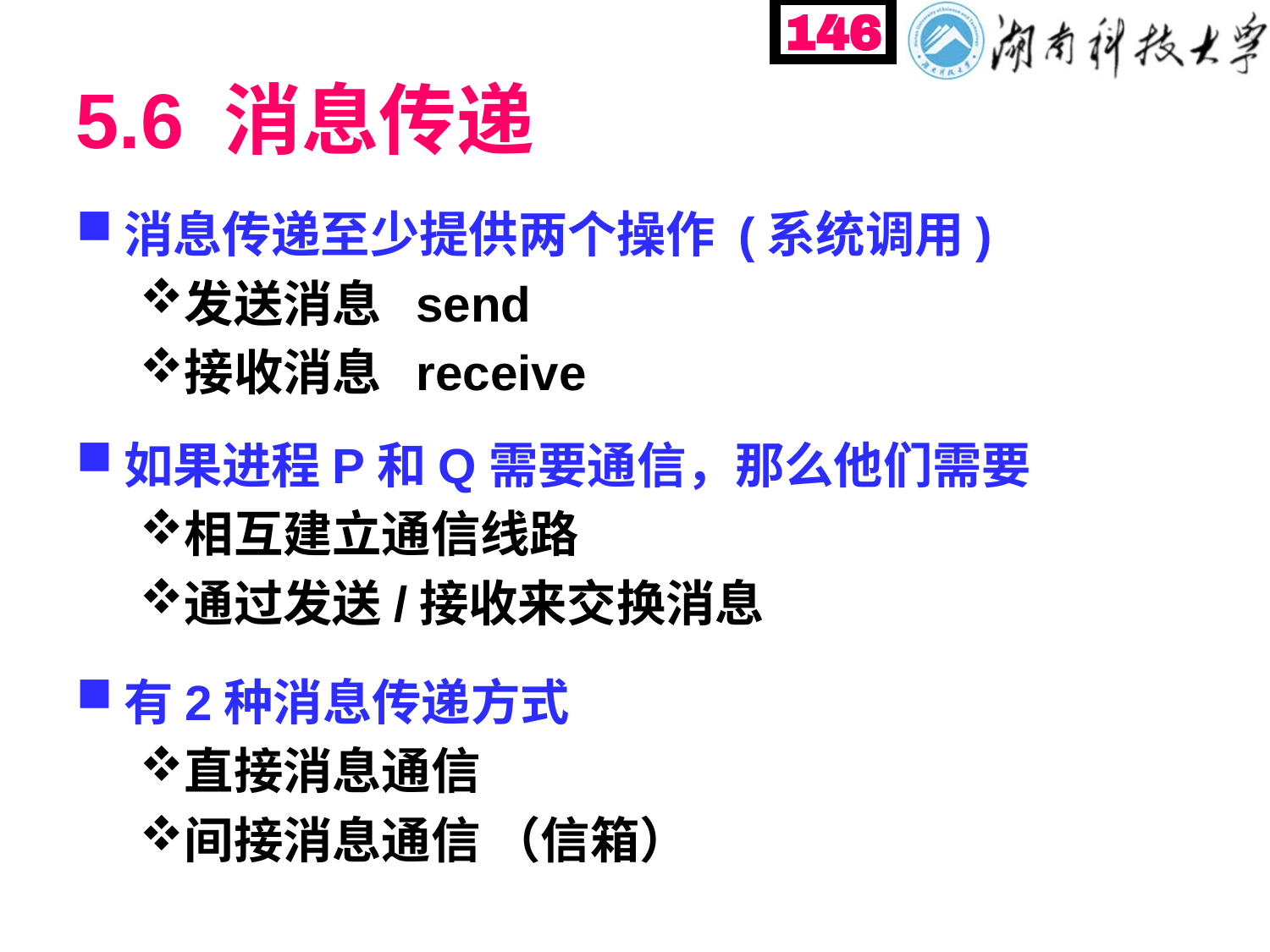

146
# 5.6 消息传递
消息传递至少提供两个操作 (系统调用)
发送消息  send
接收消息  receive
如果进程P和Q需要通信，那么他们需要
相互建立通信线路
通过发送/接收来交换消息
有2种消息传递方式
直接消息通信
间接消息通信 （信箱）